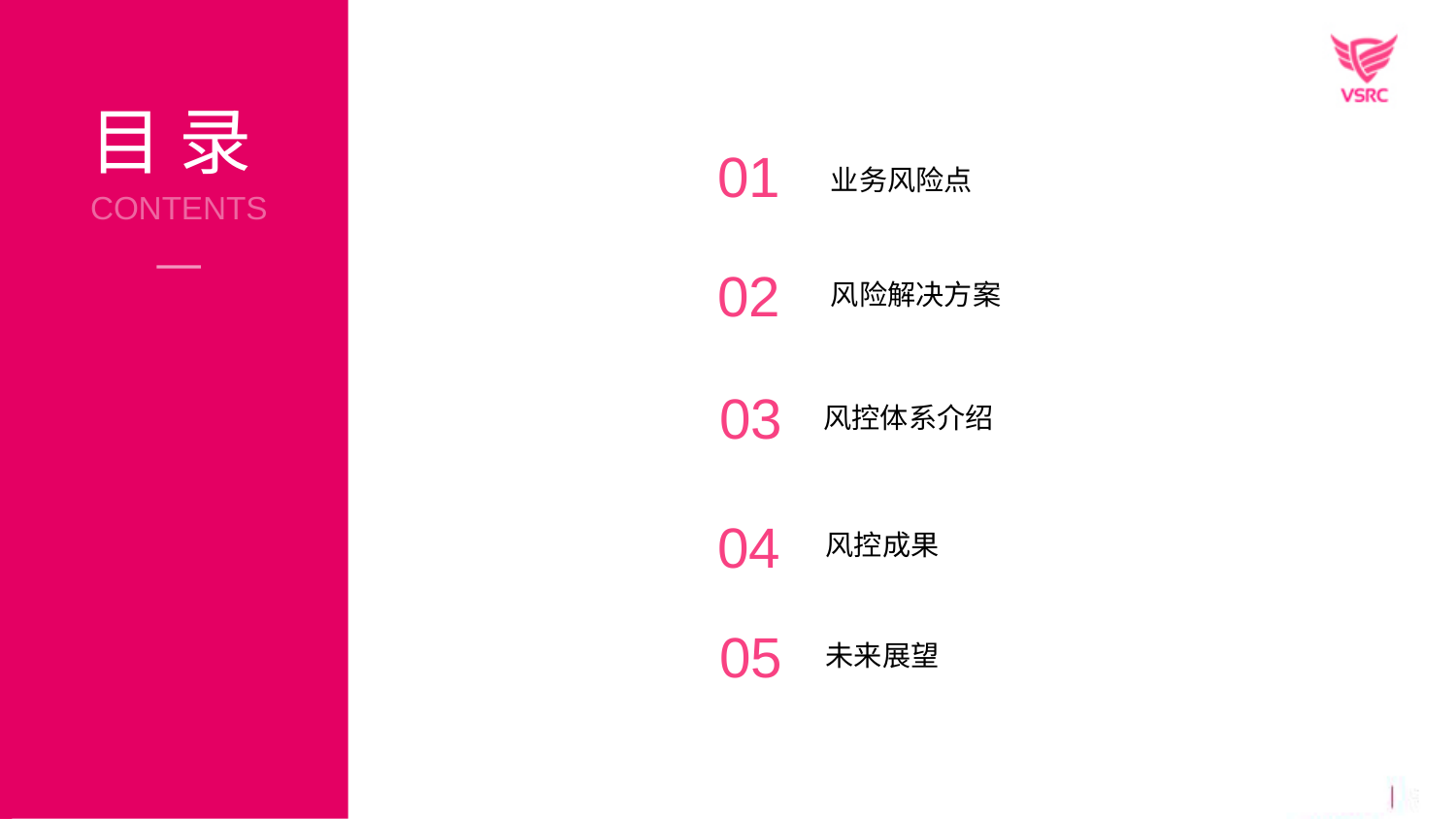

目 录
01
业务风险点

CONTENTS
02
风险解决方案

03
风控体系介绍

04
风控成果

05
未来展望